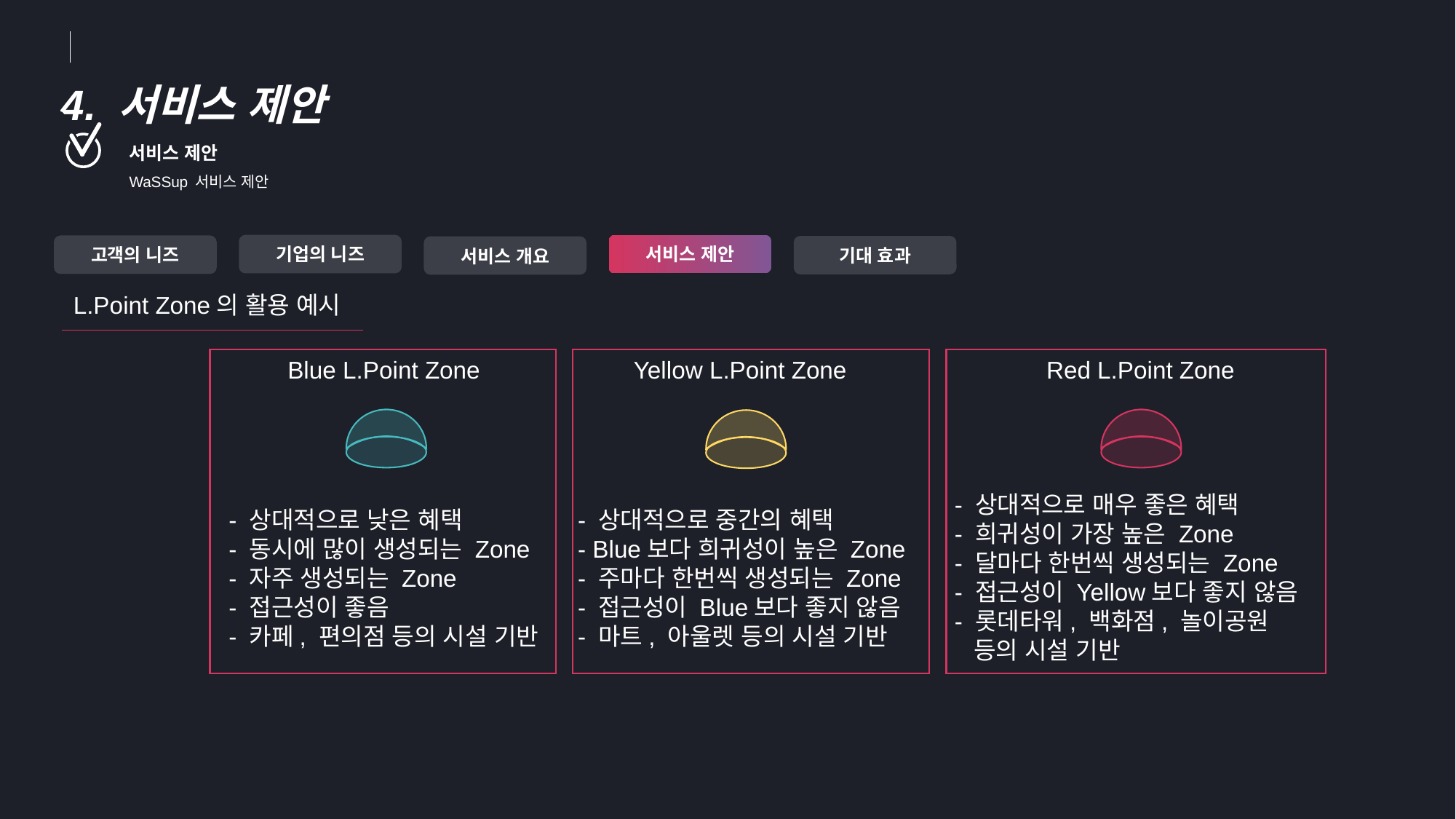

4. 서비스 제안

서비스 제안
WaSSup 서비스 제안
기업의 니즈
서비스 제안
고객의 니즈
기대 효과
서비스 개요
L.Point Zone의 활용 예시

Blue L.Point Zone
Yellow L.Point Zone
Red L.Point Zone

- 상대적으로 매우 좋은 혜택
- 희귀성이 가장 높은 Zone
- 달마다 한번씩 생성되는 Zone
- 접근성이 Yellow보다 좋지 않음
- 롯데타워, 백화점, 놀이공원
  등의 시설 기반

- 상대적으로 낮은 혜택
- 동시에 많이 생성되는 Zone
- 자주 생성되는 Zone
- 접근성이 좋음
- 카페, 편의점 등의 시설 기반

- 상대적으로 중간의 혜택
- Blue보다 희귀성이 높은 Zone
- 주마다 한번씩 생성되는 Zone
- 접근성이 Blue보다 좋지 않음
- 마트, 아울렛 등의 시설 기반